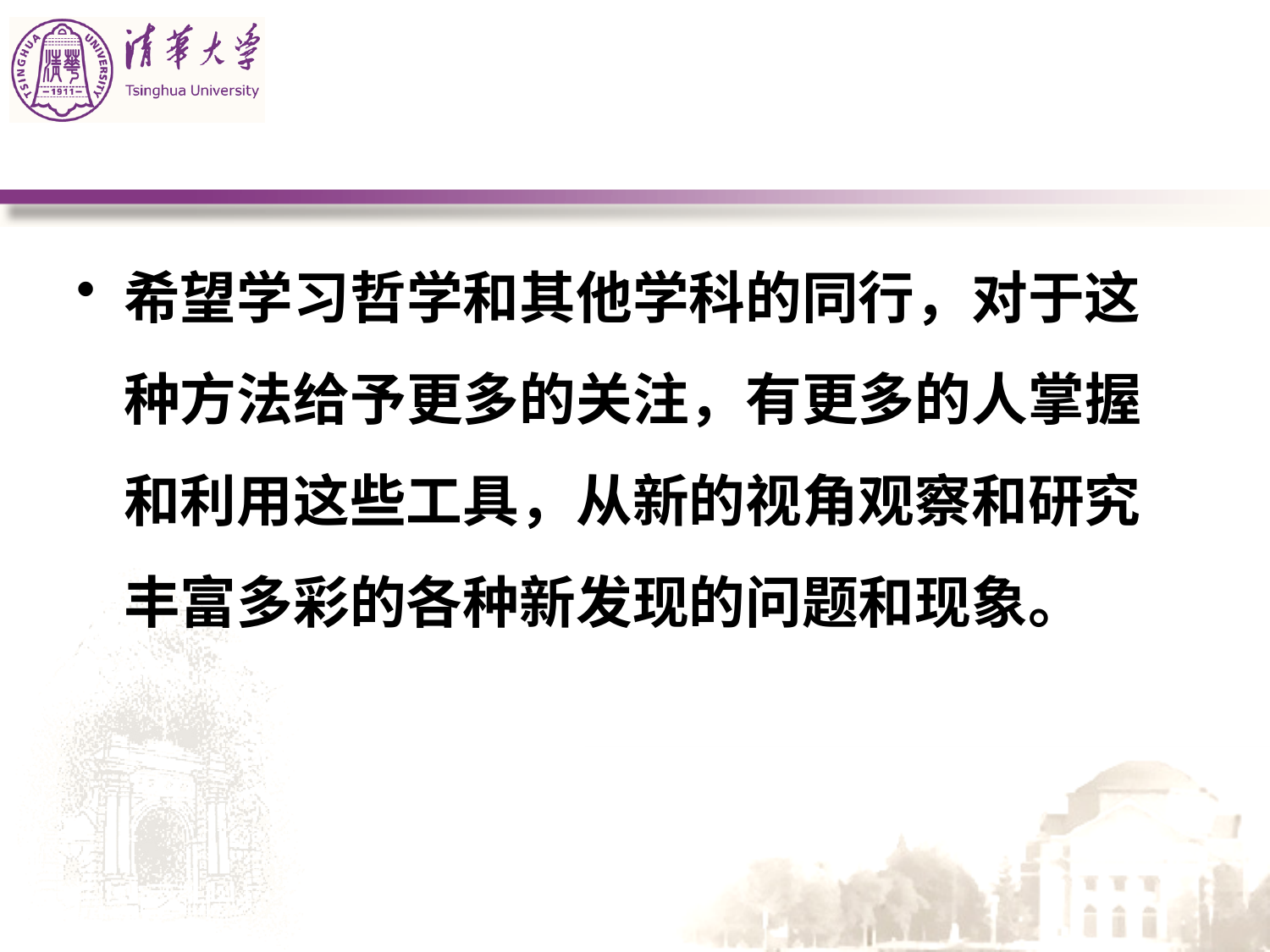

#
希望学习哲学和其他学科的同行，对于这种方法给予更多的关注，有更多的人掌握和利用这些工具，从新的视角观察和研究丰富多彩的各种新发现的问题和现象。